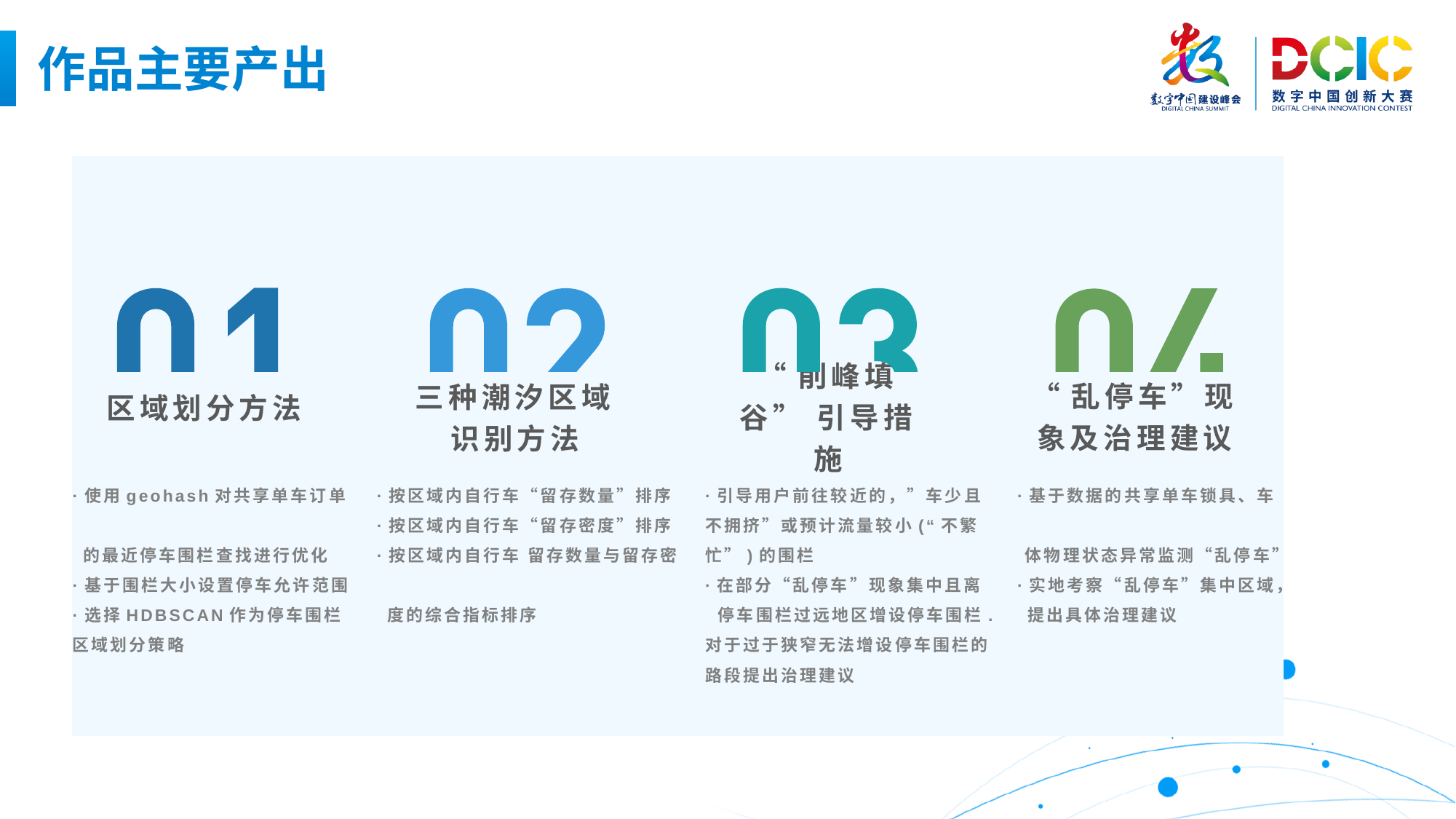

作品主要产出

区域划分方法
“削峰填谷” 引导措施
“乱停车”现象及治理建议
三种潮汐区域识别方法
·使用geohash对共享单车订单
  的最近停车围栏查找进行优化
·基于围栏大小设置停车允许范围
·选择HDBSCAN作为停车围栏区域划分策略
·按区域内自行车“留存数量”排序
·按区域内自行车“留存密度”排序
·按区域内自行车 留存数量与留存密
  度的综合指标排序
·引导用户前往较近的，”车少且不拥挤”或预计流量较小(“不繁忙”)的围栏
·在部分“乱停车”现象集中且离
  停车围栏过远地区增设停车围栏.对于过于狭窄无法增设停车围栏的路段提出治理建议
·基于数据的共享单车锁具、车
 体物理状态异常监测“乱停车”
·实地考察“乱停车”集中区域，
 提出具体治理建议